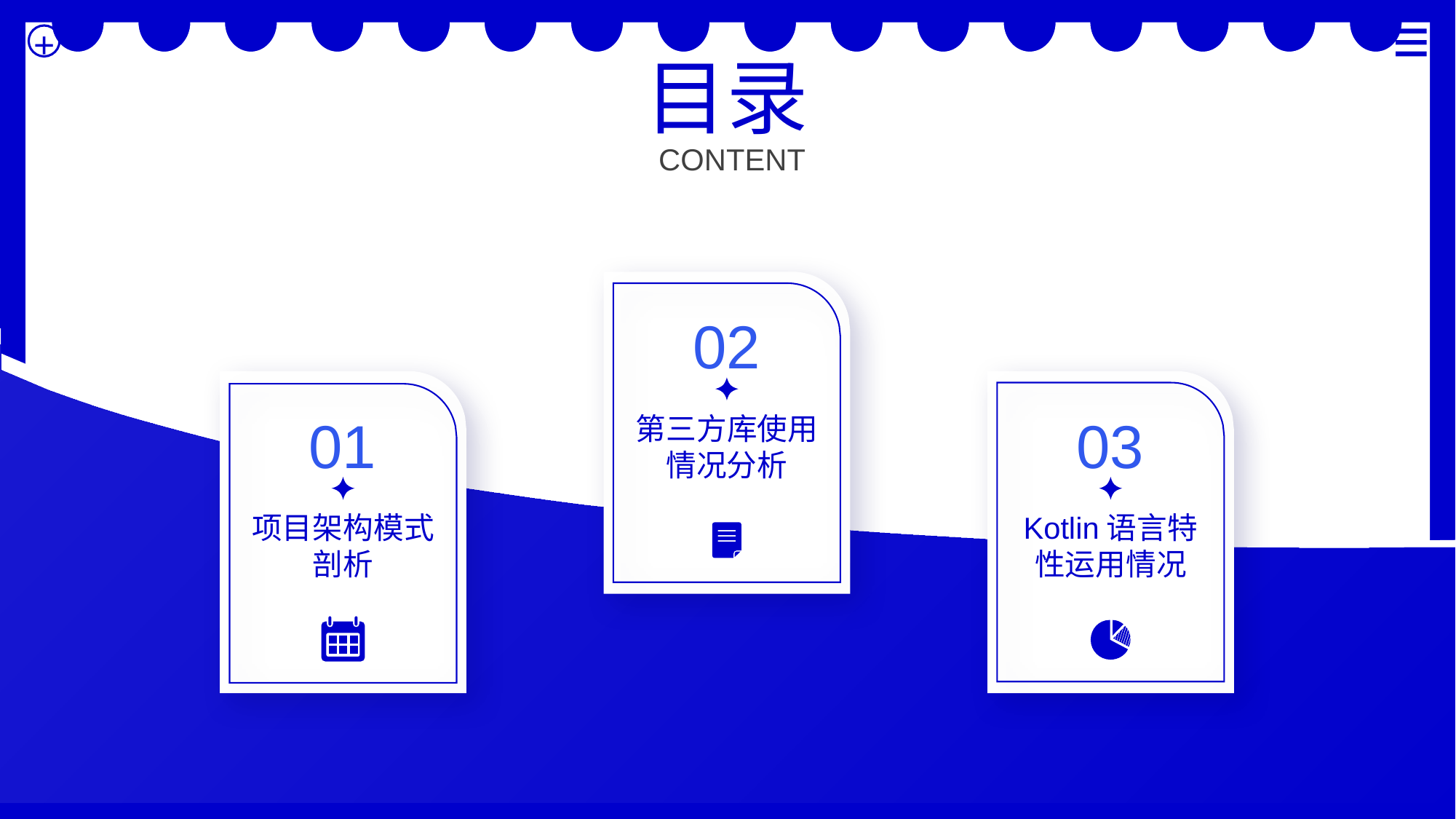

+

目录

CONTENT

02

01
03
第三方库使用情况分析

项目架构模式剖析
Kotlin语言特性运用情况